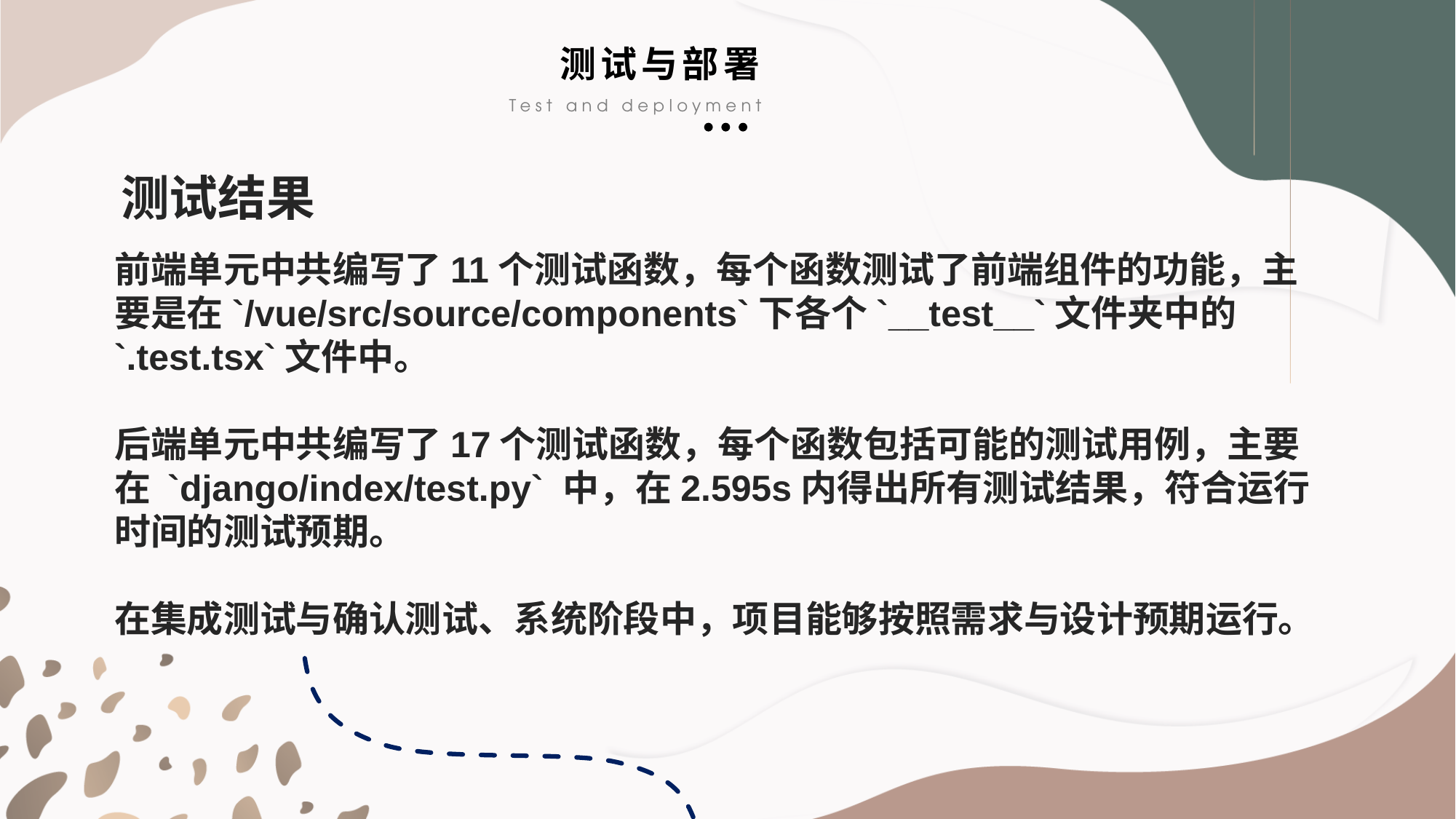

测试与部署
Test and deployment

测试结果
前端单元中共编写了11个测试函数，每个函数测试了前端组件的功能，主要是在`/vue/src/source/components`下各个`__test__`文件夹中的`.test.tsx`文件中。

后端单元中共编写了17个测试函数，每个函数包括可能的测试用例，主要在 `django/index/test.py` 中，在2.595s内得出所有测试结果，符合运行时间的测试预期。

在集成测试与确认测试、系统阶段中，项目能够按照需求与设计预期运行。